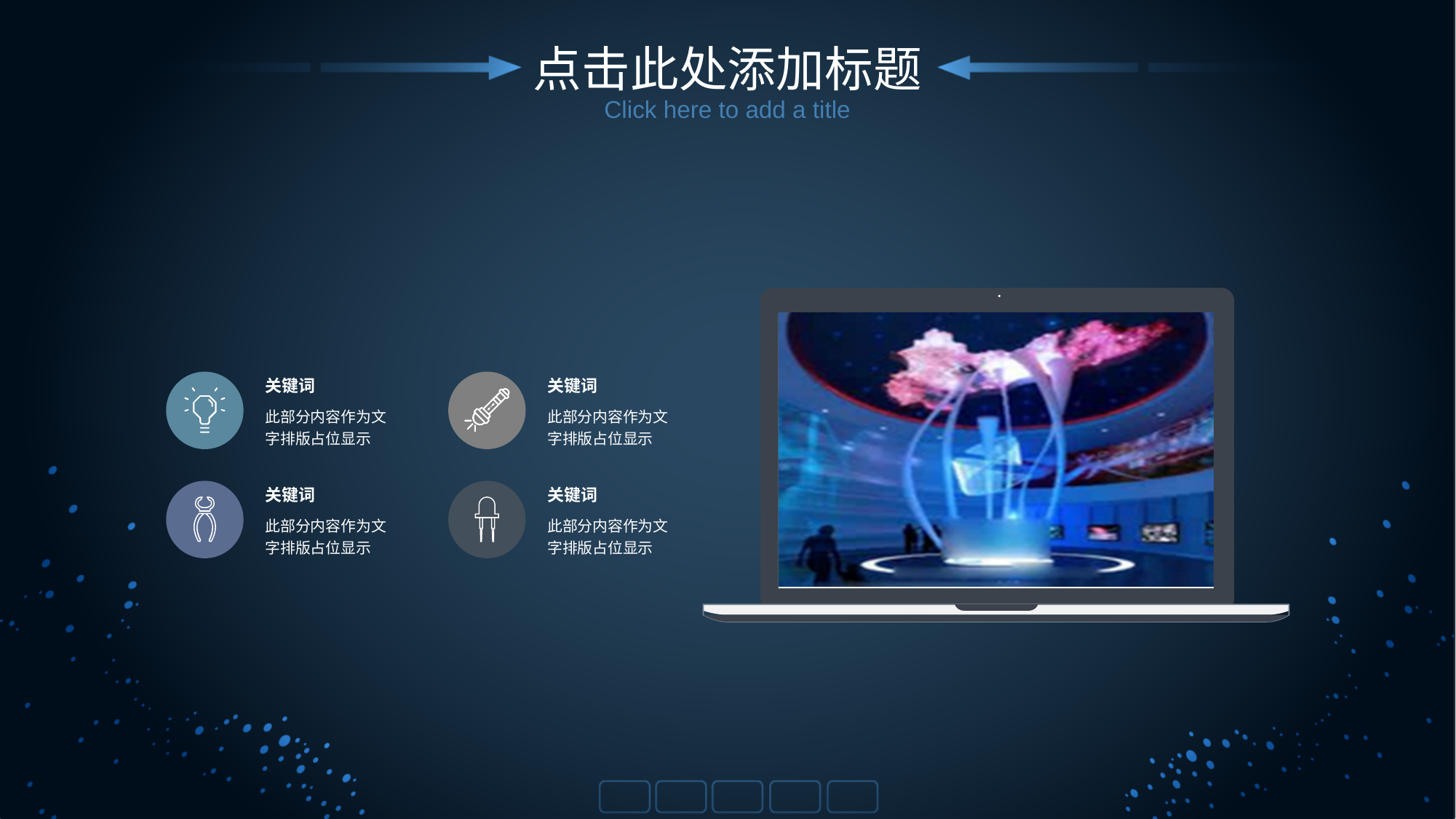

点击此处添加标题
Click here to add a title

关键词
关键词

此部分内容作为文字排版占位显示
此部分内容作为文字排版占位显示
关键词
关键词

此部分内容作为文字排版占位显示
此部分内容作为文字排版占位显示